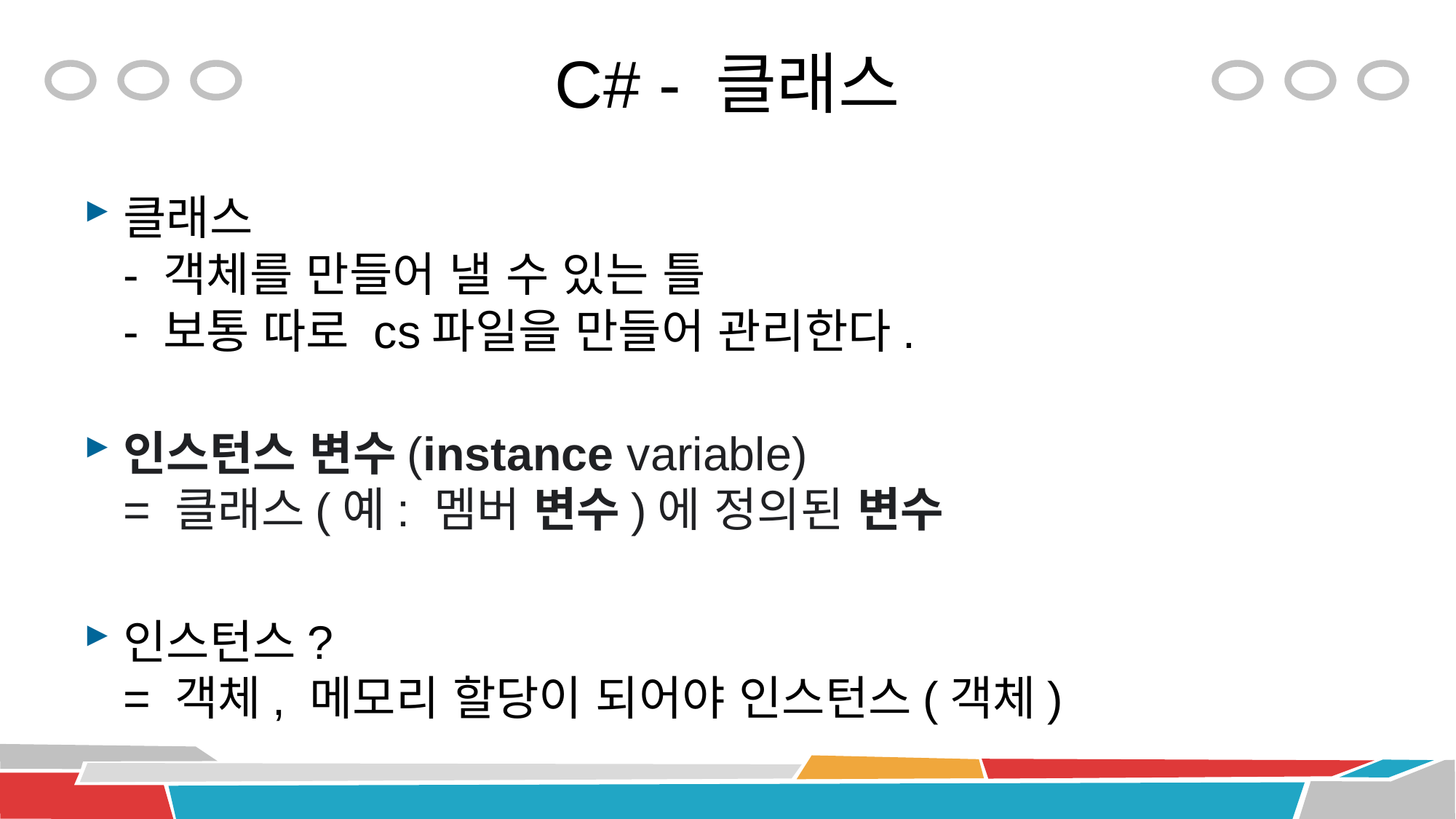

# C# - 클래스
클래스
- 객체를 만들어 낼 수 있는 틀
- 보통 따로 cs파일을 만들어 관리한다.
인스턴스 변수(instance variable)
= 클래스(예: 멤버 변수)에 정의된 변수

인스턴스?
= 객체, 메모리 할당이 되어야 인스턴스(객체)